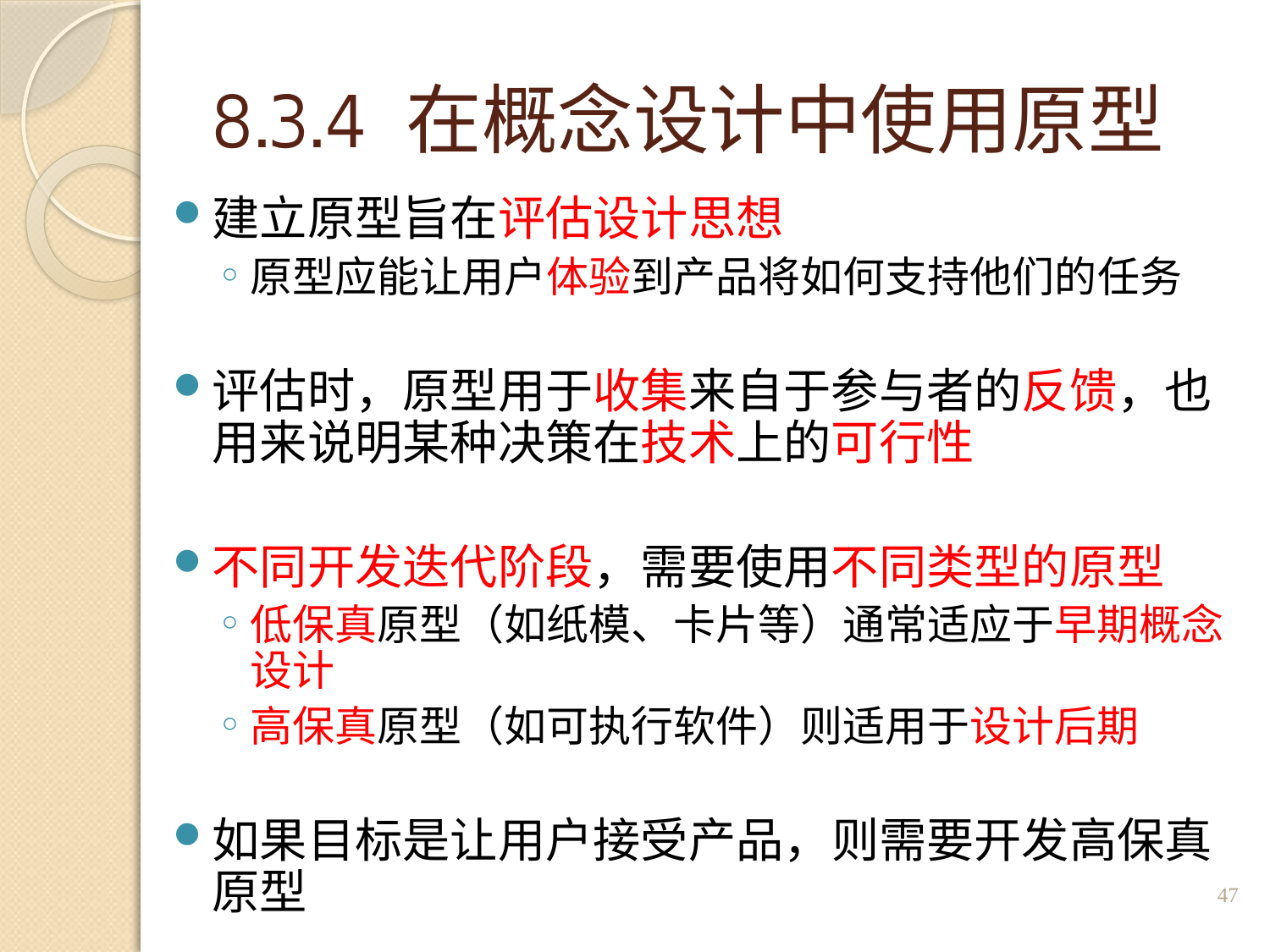

# 8.3.4 在概念设计中使用原型
建立原型旨在评估设计思想
原型应能让用户体验到产品将如何支持他们的任务

评估时，原型用于收集来自于参与者的反馈，也用来说明某种决策在技术上的可行性

不同开发迭代阶段，需要使用不同类型的原型
低保真原型（如纸模、卡片等）通常适应于早期概念设计
高保真原型（如可执行软件）则适用于设计后期

如果目标是让用户接受产品，则需要开发高保真原型
47